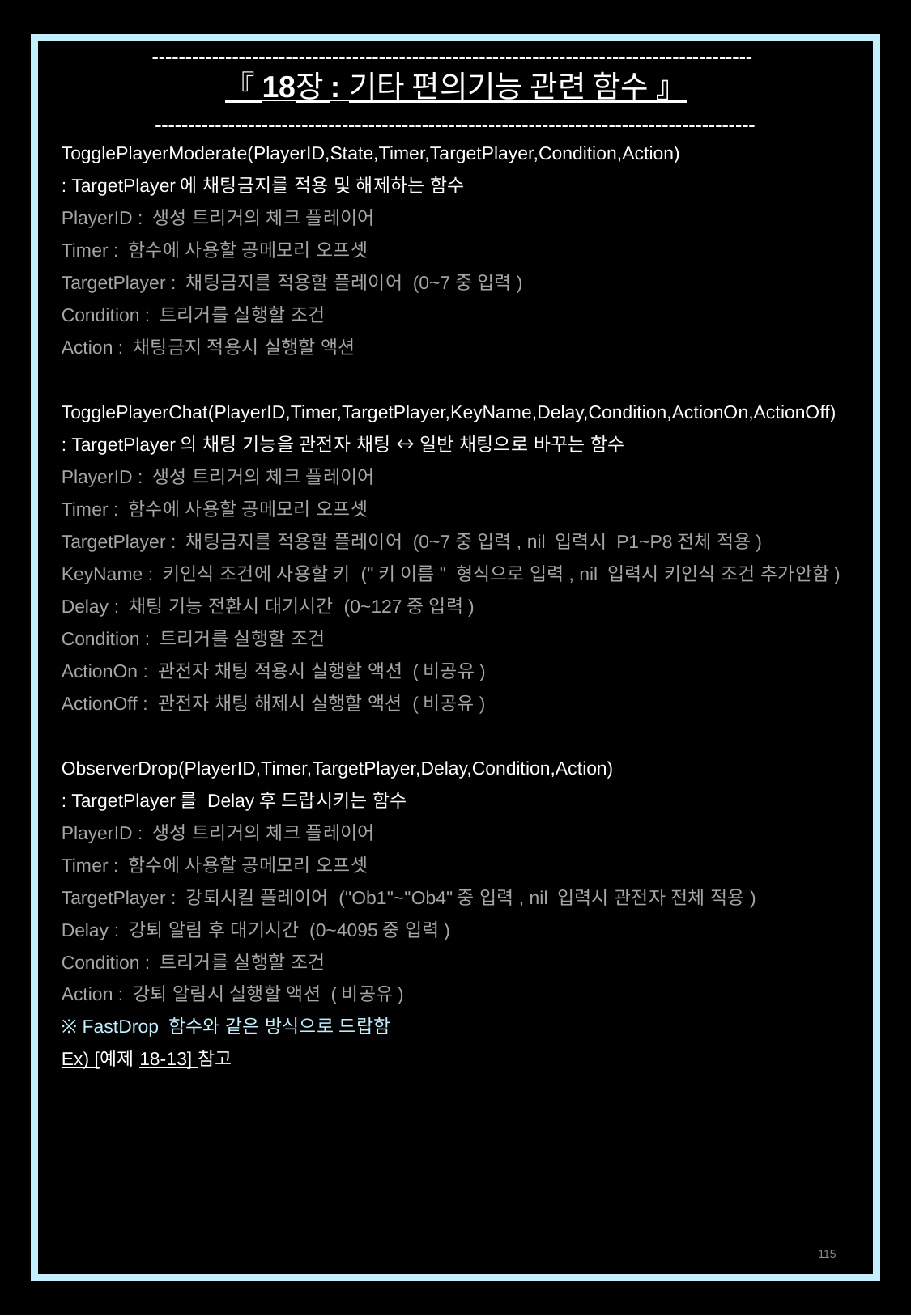

------------------------------------------------------------------------------------------
『 18장 : 기타 편의기능 관련 함수 』
------------------------------------------------------------------------------------------

TogglePlayerModerate(PlayerID,State,Timer,TargetPlayer,Condition,Action)
: TargetPlayer에 채팅금지를 적용 및 해제하는 함수
PlayerID : 생성 트리거의 체크 플레이어
Timer : 함수에 사용할 공메모리 오프셋
TargetPlayer : 채팅금지를 적용할 플레이어 (0~7중 입력)
Condition : 트리거를 실행할 조건
Action : 채팅금지 적용시 실행할 액션

TogglePlayerChat(PlayerID,Timer,TargetPlayer,KeyName,Delay,Condition,ActionOn,ActionOff)
: TargetPlayer의 채팅 기능을 관전자 채팅 ↔ 일반 채팅으로 바꾸는 함수
PlayerID : 생성 트리거의 체크 플레이어
Timer : 함수에 사용할 공메모리 오프셋
TargetPlayer : 채팅금지를 적용할 플레이어 (0~7중 입력, nil 입력시 P1~P8전체 적용)
KeyName : 키인식 조건에 사용할 키 ("키 이름" 형식으로 입력, nil 입력시 키인식 조건 추가안함)
Delay : 채팅 기능 전환시 대기시간 (0~127중 입력)
Condition : 트리거를 실행할 조건
ActionOn : 관전자 채팅 적용시 실행할 액션 (비공유)
ActionOff : 관전자 채팅 해제시 실행할 액션 (비공유)

ObserverDrop(PlayerID,Timer,TargetPlayer,Delay,Condition,Action)
: TargetPlayer를 Delay후 드랍시키는 함수
PlayerID : 생성 트리거의 체크 플레이어
Timer : 함수에 사용할 공메모리 오프셋
TargetPlayer : 강퇴시킬 플레이어 ("Ob1"~"Ob4"중 입력, nil 입력시 관전자 전체 적용)
Delay : 강퇴 알림 후 대기시간 (0~4095중 입력)
Condition : 트리거를 실행할 조건
Action : 강퇴 알림시 실행할 액션 (비공유)
※ FastDrop 함수와 같은 방식으로 드랍함
Ex) [예제 18-13] 참고

115